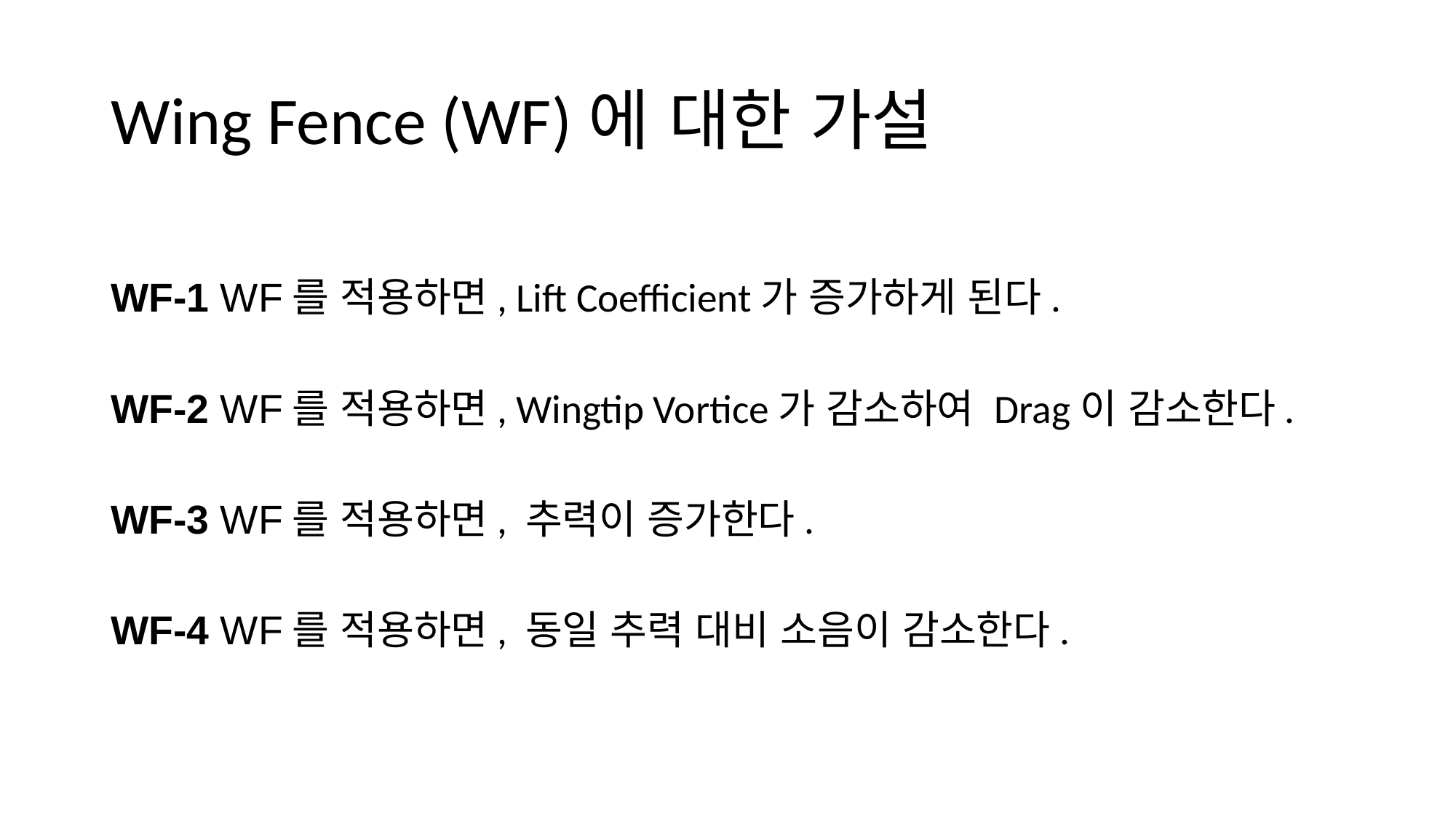

# Wing Fence (WF)에 대한 가설
WF-1 WF를 적용하면, Lift Coefficient가 증가하게 된다.
WF-2 WF를 적용하면, Wingtip Vortice가 감소하여 Drag이 감소한다.
WF-3 WF를 적용하면, 추력이 증가한다.
WF-4 WF를 적용하면, 동일 추력 대비 소음이 감소한다.